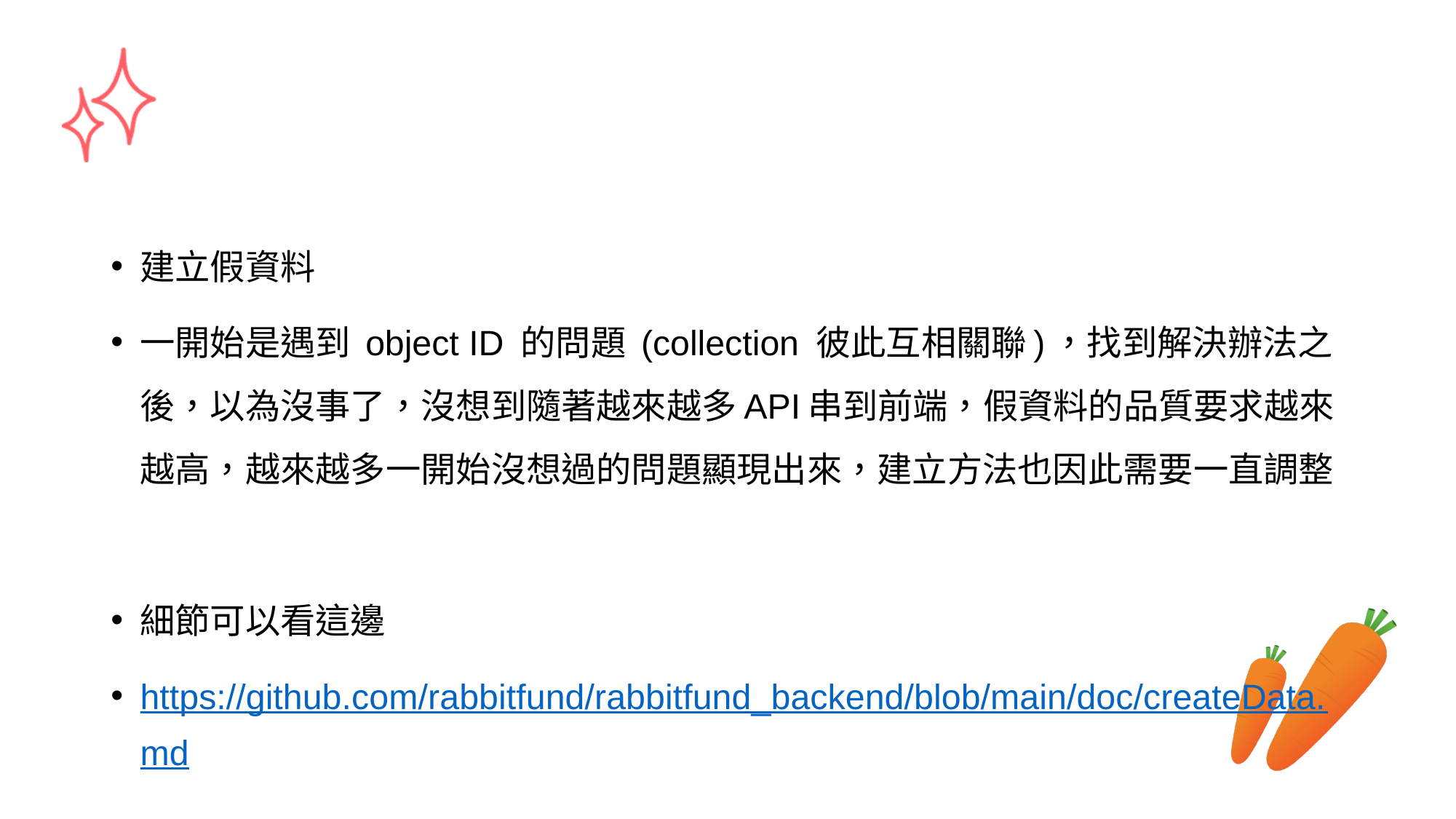

#
建立假資料
一開始是遇到 object ID 的問題 (collection 彼此互相關聯)，找到解決辦法之後，以為沒事了，沒想到隨著越來越多API串到前端，假資料的品質要求越來越高，越來越多一開始沒想過的問題顯現出來，建立方法也因此需要一直調整

細節可以看這邊
https://github.com/rabbitfund/rabbitfund_backend/blob/main/doc/createData.md